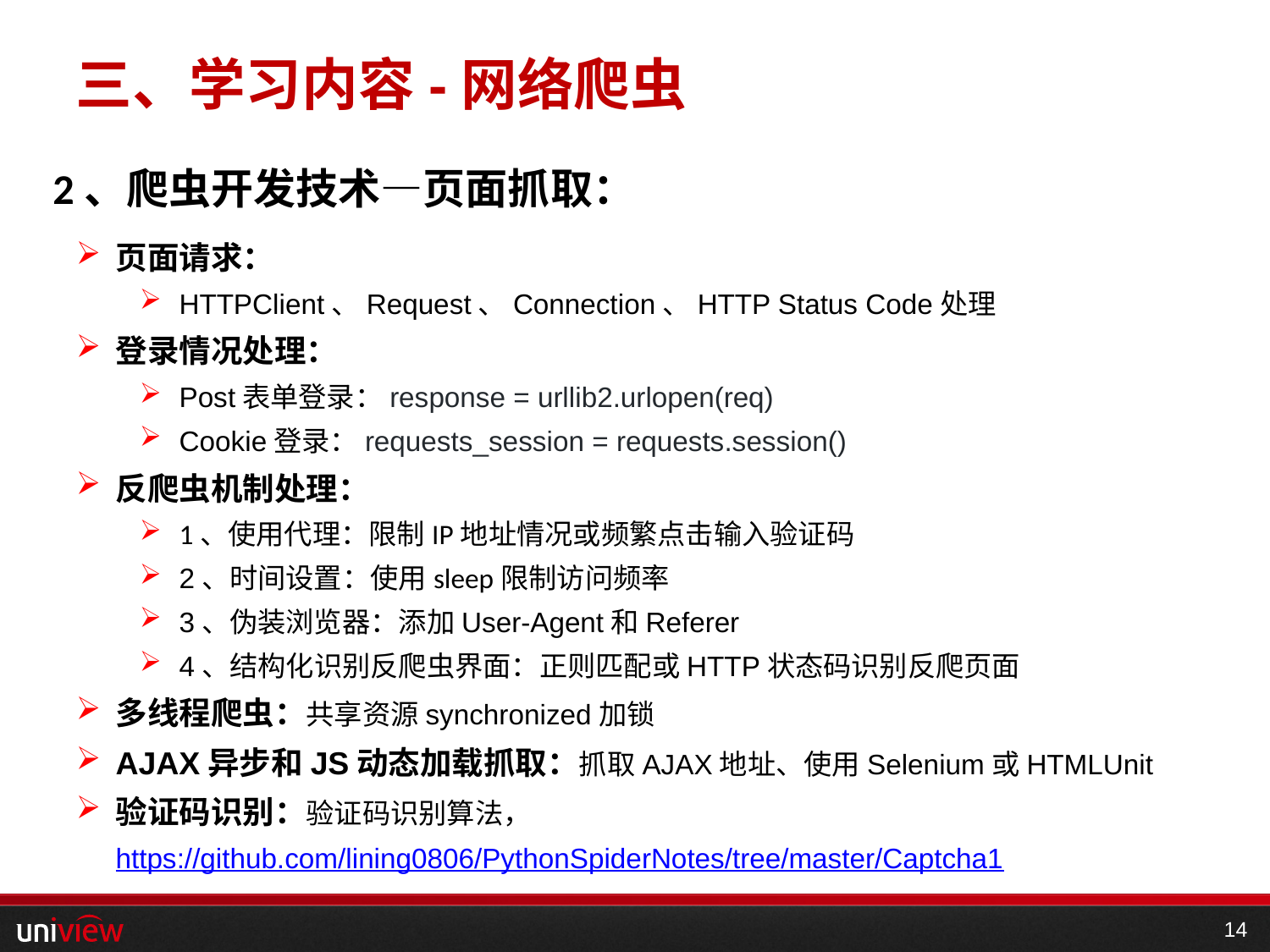

# 三、学习内容-网络爬虫
2、爬虫开发技术—页面抓取：
页面请求：
HTTPClient、Request、Connection、HTTP Status Code处理
登录情况处理：
Post表单登录：response = urllib2.urlopen(req)
Cookie登录：requests_session = requests.session()
反爬虫机制处理：
1、使用代理：限制IP地址情况或频繁点击输入验证码
2、时间设置：使用sleep限制访问频率
3、伪装浏览器：添加User-Agent和Referer
4、结构化识别反爬虫界面：正则匹配或HTTP状态码识别反爬页面
多线程爬虫：共享资源synchronized加锁
AJAX异步和JS动态加载抓取：抓取AJAX地址、使用Selenium或HTMLUnit
验证码识别：验证码识别算法， https://github.com/lining0806/PythonSpiderNotes/tree/master/Captcha1